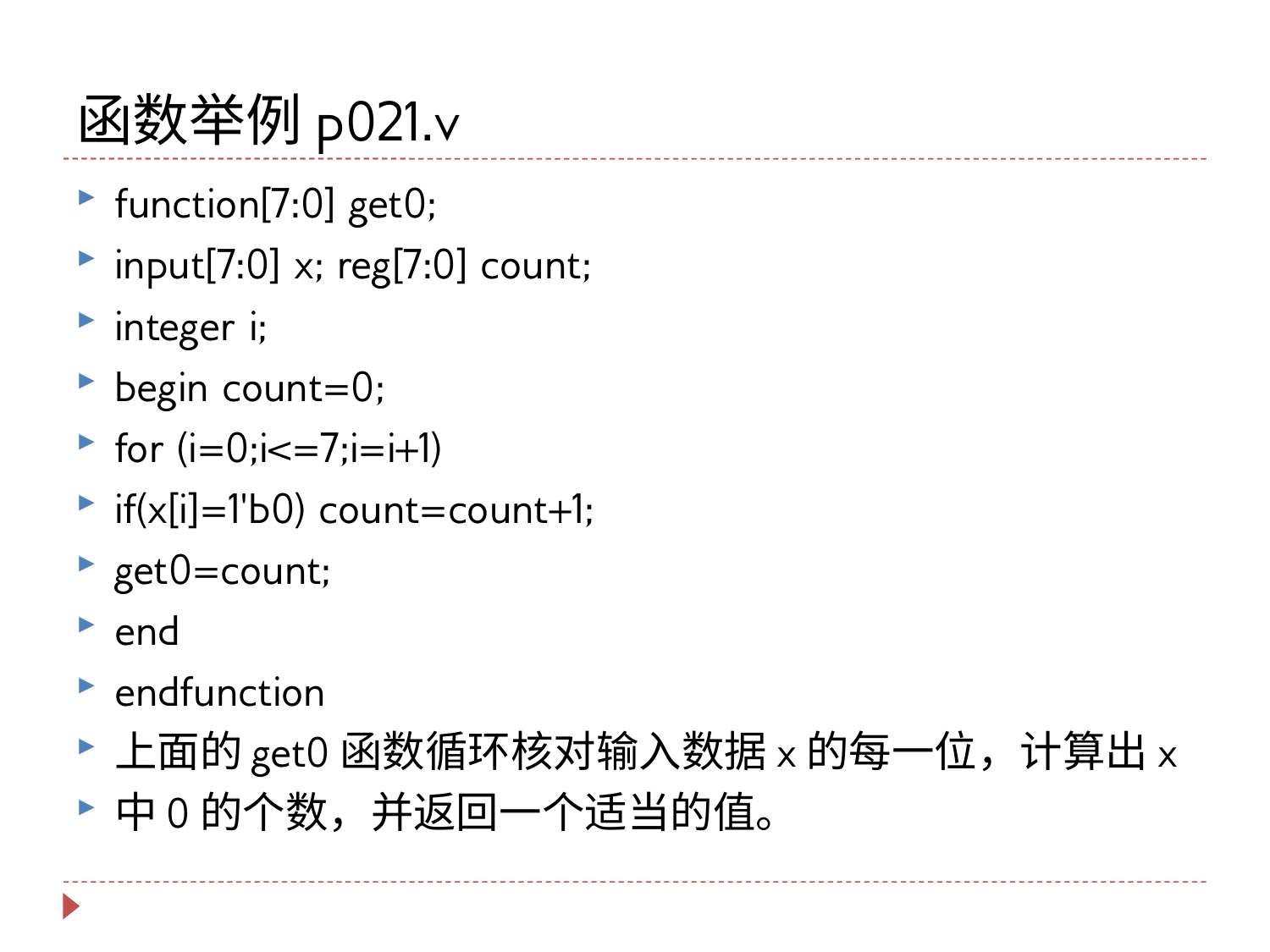

# 函数举例p021.v
function[7:0] get0;
input[7:0] x; reg[7:0] count;
integer i;
begin count=0;
for (i=0;i<=7;i=i+1)
if(x[i]=1'b0) count=count+1;
get0=count;
end
endfunction
上面的get0函数循环核对输入数据x的每一位，计算出x
中0的个数，并返回一个适当的值。